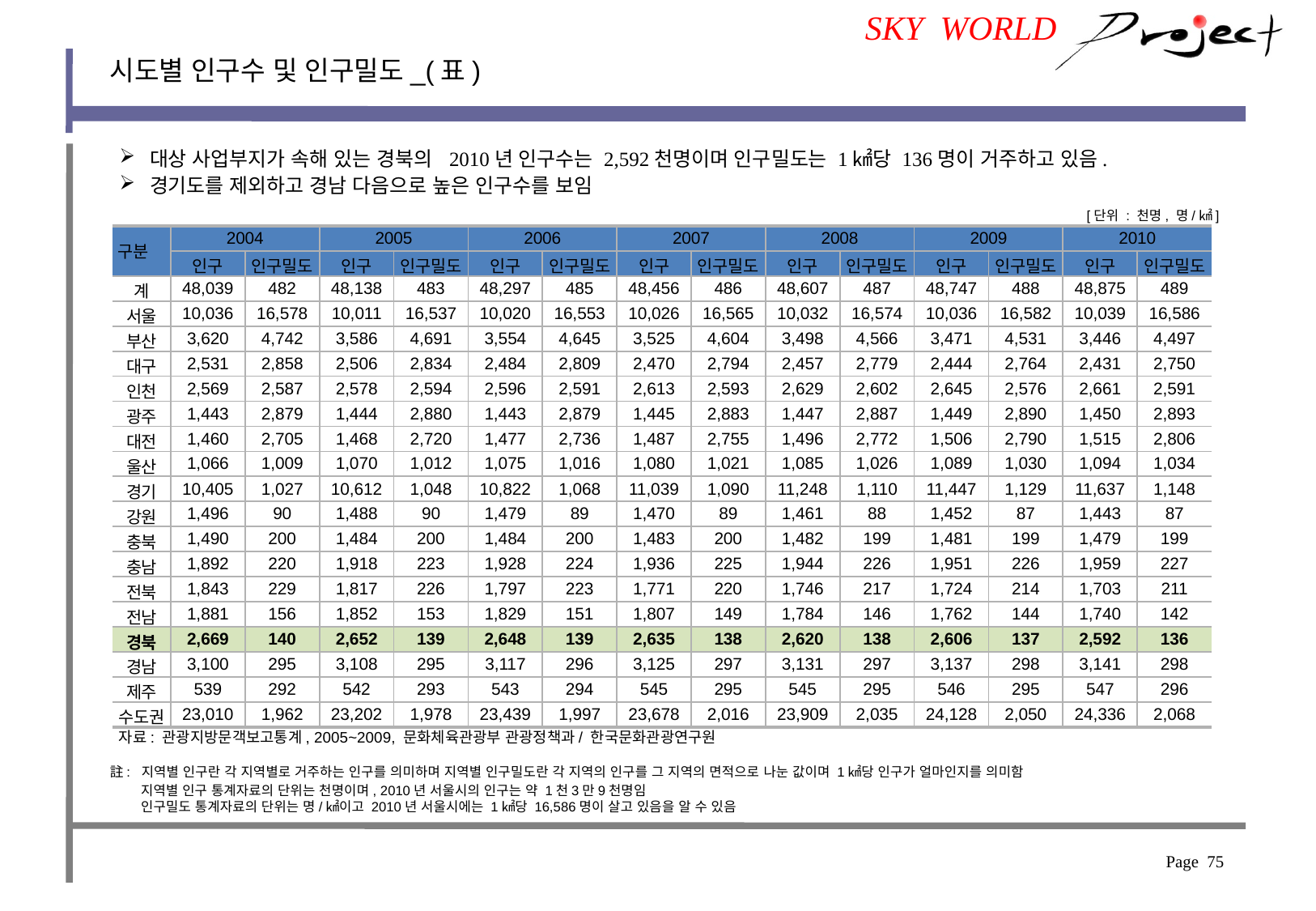

SKY  WORLD
시도별 인구수 및 인구밀도_(표)
대상 사업부지가 속해 있는 경북의  2010년 인구수는 2,592천명이며 인구밀도는 1㎢당 136명이 거주하고 있음.
경기도를 제외하고 경남 다음으로 높은 인구수를 보임
[단위 : 천명, 명/㎢]
| 구분 | 2004 |  | 2005 |  | 2006 |  | 2007 |  | 2008 |  | 2009 |  | 2010 |  |
| --- | --- | --- | --- | --- | --- | --- | --- | --- | --- | --- | --- | --- | --- | --- |
|  | 인구 | 인구밀도 | 인구 | 인구밀도 | 인구 | 인구밀도 | 인구 | 인구밀도 | 인구 | 인구밀도 | 인구 | 인구밀도 | 인구 | 인구밀도 |
| 계 | 48,039 | 482 | 48,138 | 483 | 48,297 | 485 | 48,456 | 486 | 48,607 | 487 | 48,747 | 488 | 48,875 | 489 |
| 서울 | 10,036 | 16,578 | 10,011 | 16,537 | 10,020 | 16,553 | 10,026 | 16,565 | 10,032 | 16,574 | 10,036 | 16,582 | 10,039 | 16,586 |
| 부산 | 3,620 | 4,742 | 3,586 | 4,691 | 3,554 | 4,645 | 3,525 | 4,604 | 3,498 | 4,566 | 3,471 | 4,531 | 3,446 | 4,497 |
| 대구 | 2,531 | 2,858 | 2,506 | 2,834 | 2,484 | 2,809 | 2,470 | 2,794 | 2,457 | 2,779 | 2,444 | 2,764 | 2,431 | 2,750 |
| 인천 | 2,569 | 2,587 | 2,578 | 2,594 | 2,596 | 2,591 | 2,613 | 2,593 | 2,629 | 2,602 | 2,645 | 2,576 | 2,661 | 2,591 |
| 광주 | 1,443 | 2,879 | 1,444 | 2,880 | 1,443 | 2,879 | 1,445 | 2,883 | 1,447 | 2,887 | 1,449 | 2,890 | 1,450 | 2,893 |
| 대전 | 1,460 | 2,705 | 1,468 | 2,720 | 1,477 | 2,736 | 1,487 | 2,755 | 1,496 | 2,772 | 1,506 | 2,790 | 1,515 | 2,806 |
| 울산 | 1,066 | 1,009 | 1,070 | 1,012 | 1,075 | 1,016 | 1,080 | 1,021 | 1,085 | 1,026 | 1,089 | 1,030 | 1,094 | 1,034 |
| 경기 | 10,405 | 1,027 | 10,612 | 1,048 | 10,822 | 1,068 | 11,039 | 1,090 | 11,248 | 1,110 | 11,447 | 1,129 | 11,637 | 1,148 |
| 강원 | 1,496 | 90 | 1,488 | 90 | 1,479 | 89 | 1,470 | 89 | 1,461 | 88 | 1,452 | 87 | 1,443 | 87 |
| 충북 | 1,490 | 200 | 1,484 | 200 | 1,484 | 200 | 1,483 | 200 | 1,482 | 199 | 1,481 | 199 | 1,479 | 199 |
| 충남 | 1,892 | 220 | 1,918 | 223 | 1,928 | 224 | 1,936 | 225 | 1,944 | 226 | 1,951 | 226 | 1,959 | 227 |
| 전북 | 1,843 | 229 | 1,817 | 226 | 1,797 | 223 | 1,771 | 220 | 1,746 | 217 | 1,724 | 214 | 1,703 | 211 |
| 전남 | 1,881 | 156 | 1,852 | 153 | 1,829 | 151 | 1,807 | 149 | 1,784 | 146 | 1,762 | 144 | 1,740 | 142 |
| 경북 | 2,669 | 140 | 2,652 | 139 | 2,648 | 139 | 2,635 | 138 | 2,620 | 138 | 2,606 | 137 | 2,592 | 136 |
| 경남 | 3,100 | 295 | 3,108 | 295 | 3,117 | 296 | 3,125 | 297 | 3,131 | 297 | 3,137 | 298 | 3,141 | 298 |
| 제주 | 539 | 292 | 542 | 293 | 543 | 294 | 545 | 295 | 545 | 295 | 546 | 295 | 547 | 296 |
| 수도권 | 23,010 | 1,962 | 23,202 | 1,978 | 23,439 | 1,997 | 23,678 | 2,016 | 23,909 | 2,035 | 24,128 | 2,050 | 24,336 | 2,068 |
자료: 관광지방문객보고통계, 2005~2009, 문화체육관광부 관광정책과/ 한국문화관광연구원
註:  지역별 인구란 각 지역별로 거주하는 인구를 의미하며 지역별 인구밀도란 각 지역의 인구를 그 지역의 면적으로 나눈 값이며 1㎢당 인구가 얼마인지를 의미함

 지역별 인구 통계자료의 단위는 천명이며, 2010년 서울시의 인구는 약 1천3만9천명임
 인구밀도 통계자료의 단위는 명/㎢이고 2010년 서울시에는 1㎢당 16,586명이 살고 있음을 알 수 있음